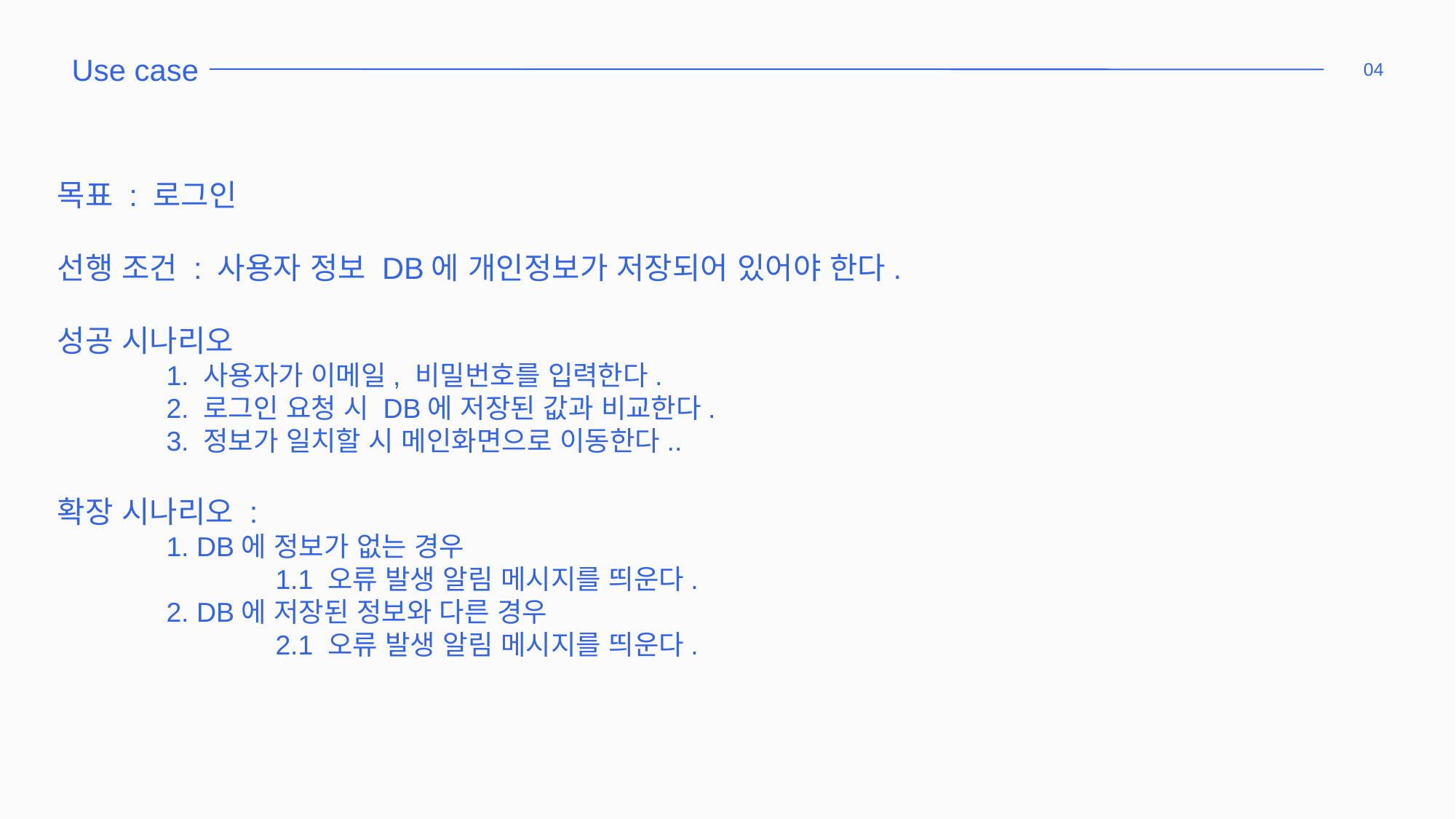

Use case
04
목표 : 로그인
선행 조건 : 사용자 정보 DB에 개인정보가 저장되어 있어야 한다.
성공 시나리오
	1. 사용자가 이메일, 비밀번호를 입력한다.
	2. 로그인 요청 시 DB에 저장된 값과 비교한다.
	3. 정보가 일치할 시 메인화면으로 이동한다..
확장 시나리오 :
	1. DB에 정보가 없는 경우
		1.1 오류 발생 알림 메시지를 띄운다.
	2. DB에 저장된 정보와 다른 경우
		2.1 오류 발생 알림 메시지를 띄운다.